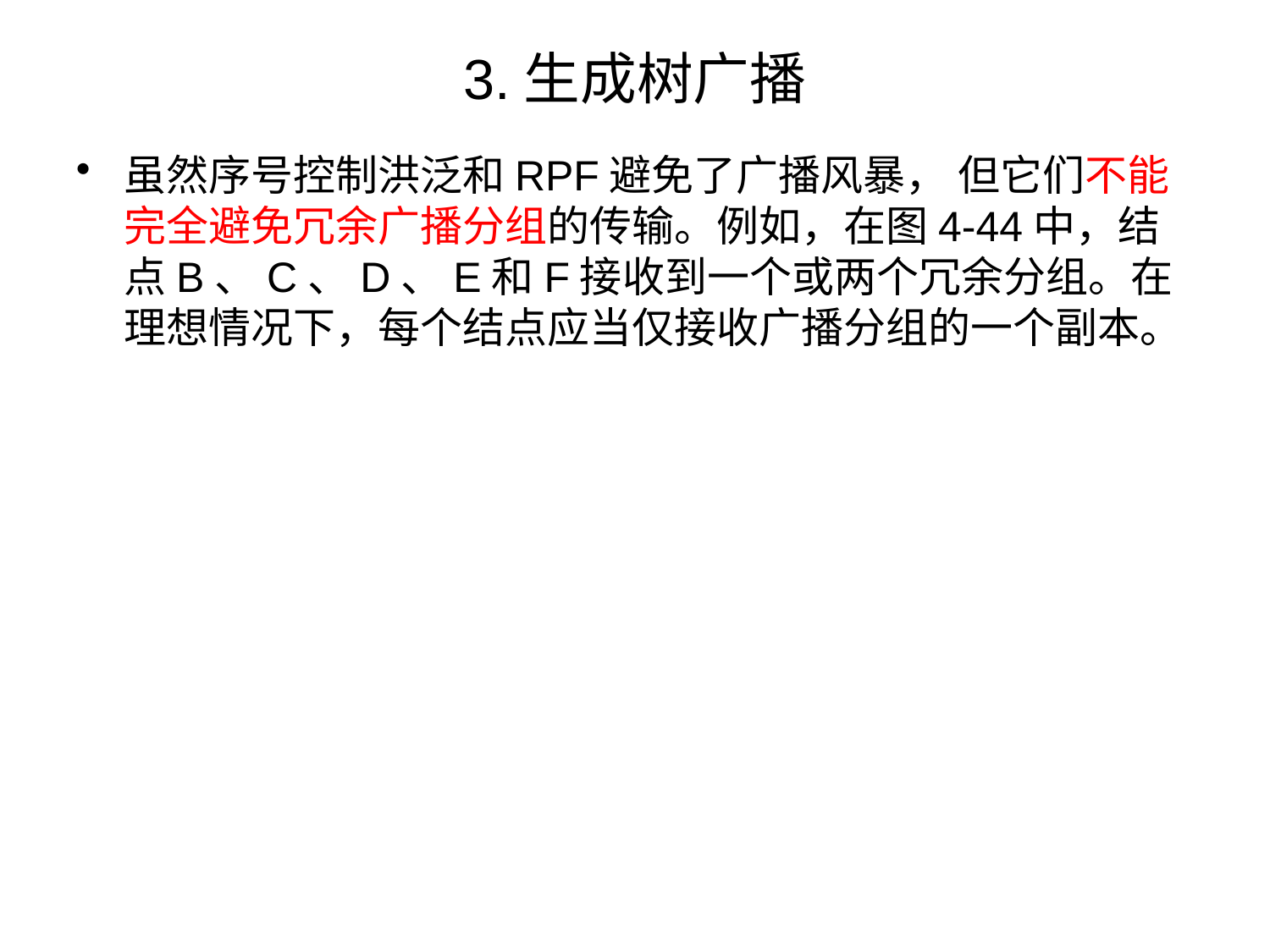

# 3.生成树广播
虽然序号控制洪泛和RPF避免了广播风暴， 但它们不能完全避免冗余广播分组的传输。例如，在图4-44中，结点B、C、D、E和F接收到一个或两个冗余分组。在理想情况下，每个结点应当仅接收广播分组的一个副本。